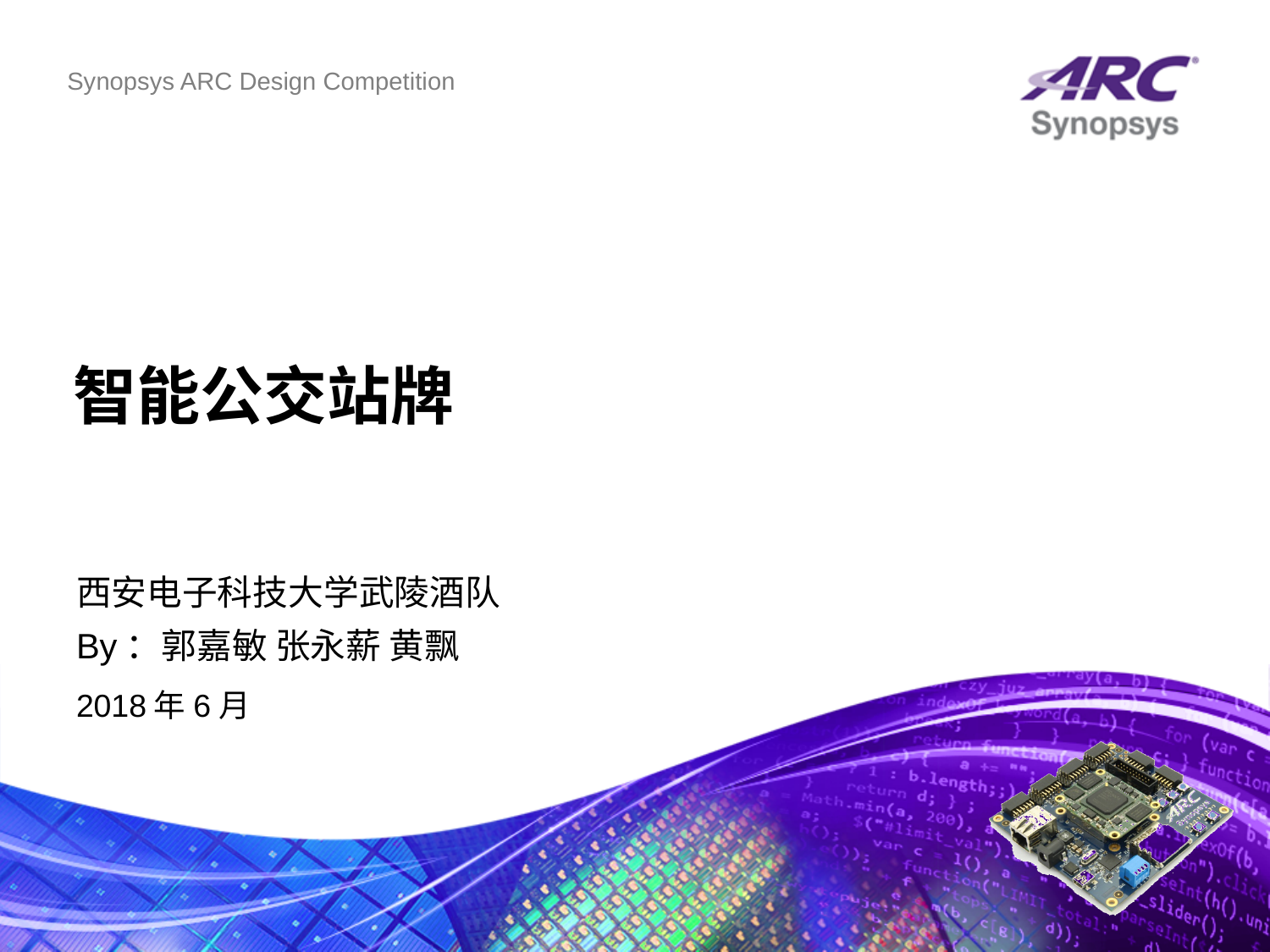

# 智能公交站牌
西安电子科技大学武陵酒队
By：郭嘉敏 张永薪 黄飘
2018年6月